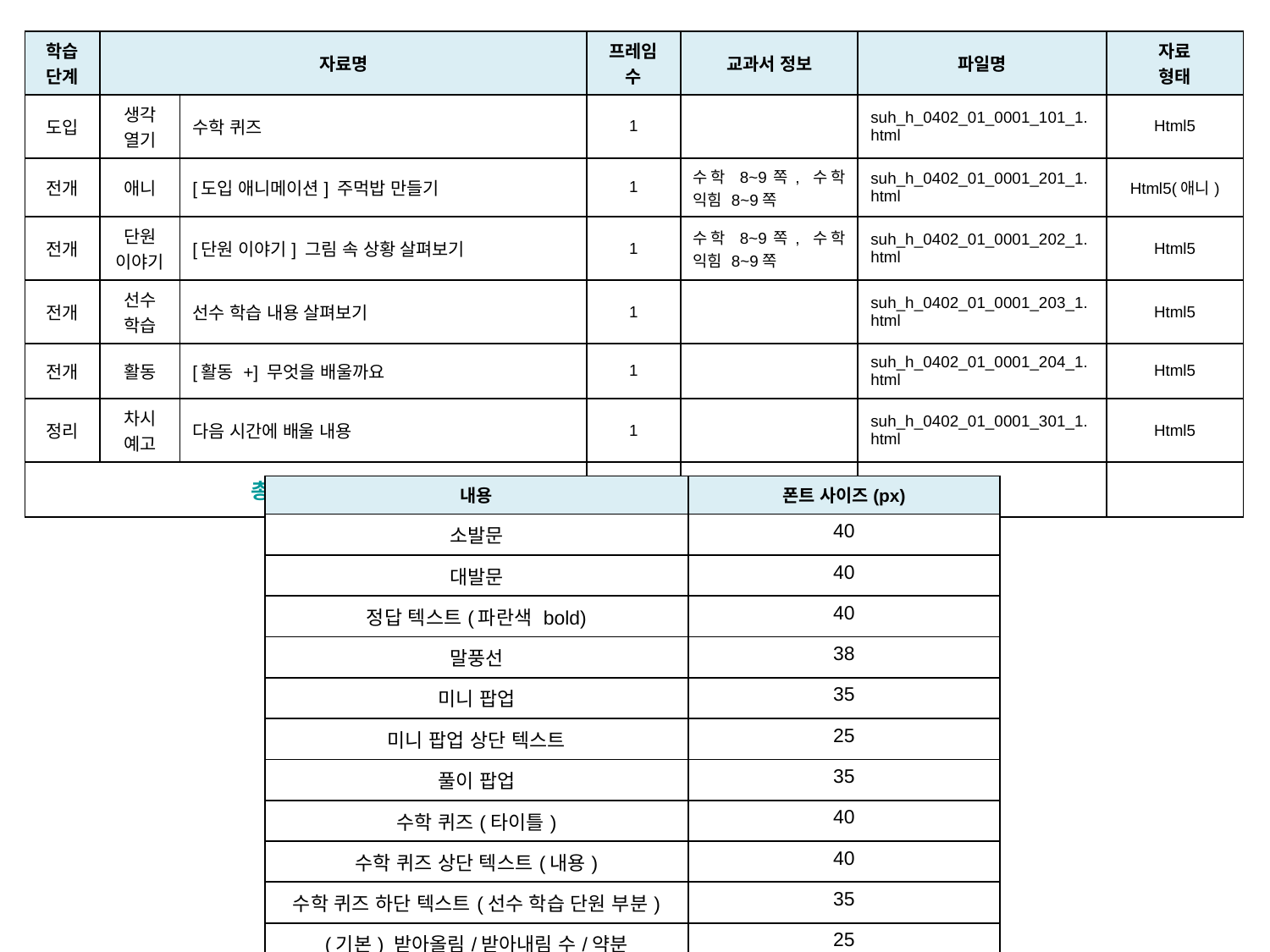

| 학습 단계 | 자료명 |  | 프레임 수 | 교과서 정보 | 파일명 | 자료 형태 |
| --- | --- | --- | --- | --- | --- | --- |
| 도입 | 생각 열기 | 수학 퀴즈 | 1 |  | suh\_h\_0402\_01\_0001\_101\_1.html | Html5 |
| 전개 | 애니 | [도입 애니메이션] 주먹밥 만들기 | 1 | 수학 8~9쪽, 수학 익힘 8~9쪽 | suh\_h\_0402\_01\_0001\_201\_1.html | Html5(애니) |
| 전개 | 단원 이야기 | [단원 이야기] 그림 속 상황 살펴보기 | 1 | 수학 8~9쪽, 수학 익힘 8~9쪽 | suh\_h\_0402\_01\_0001\_202\_1.html | Html5 |
| 전개 | 선수 학습 | 선수 학습 내용 살펴보기 | 1 |  | suh\_h\_0402\_01\_0001\_203\_1.html | Html5 |
| 전개 | 활동 | [활동 +] 무엇을 배울까요 | 1 |  | suh\_h\_0402\_01\_0001\_204\_1.html | Html5 |
| 정리 | 차시 예고 | 다음 시간에 배울 내용 | 1 |  | suh\_h\_0402\_01\_0001\_301\_1.html | Html5 |
| 총 프레임 수 |  |  | 6 |  |  |  |
| 내용 | 폰트 사이즈(px) |
| --- | --- |
| 소발문 | 40 |
| 대발문 | 40 |
| 정답 텍스트(파란색 bold) | 40 |
| 말풍선 | 38 |
| 미니 팝업 | 35 |
| 미니 팝업 상단 텍스트 | 25 |
| 풀이 팝업 | 35 |
| 수학 퀴즈(타이틀) | 40 |
| 수학 퀴즈 상단 텍스트(내용) | 40 |
| 수학 퀴즈 하단 텍스트(선수 학습 단원 부분) | 35 |
| (기본) 받아올림/받아내림 수/약분 | 25 |
| (풀이 팝업창 내) 받아올림/받아내림 수/약분 | 20 |